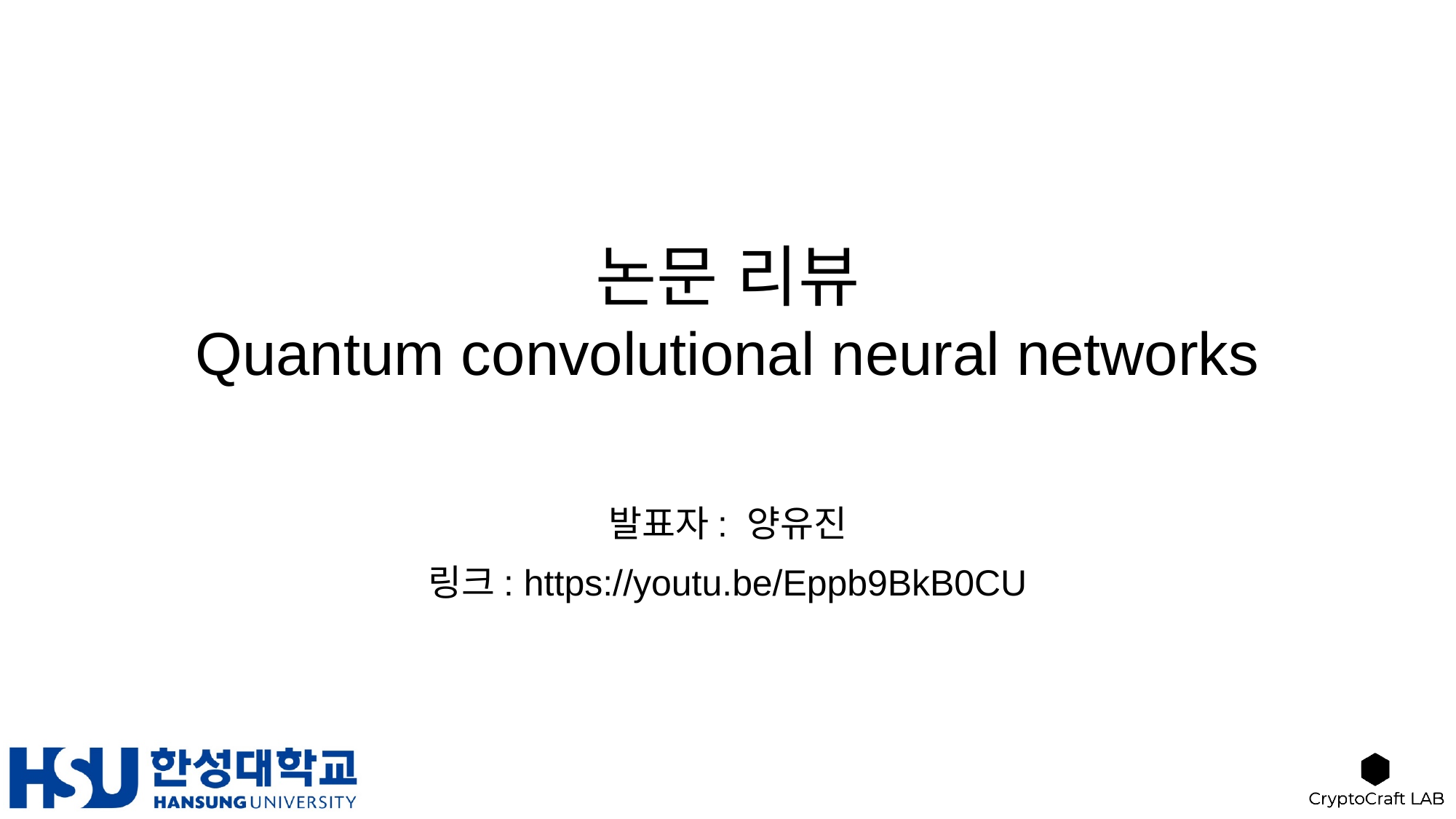

# 논문 리뷰 Quantum convolutional neural networks
발표자: 양유진
링크: https://youtu.be/Eppb9BkB0CU